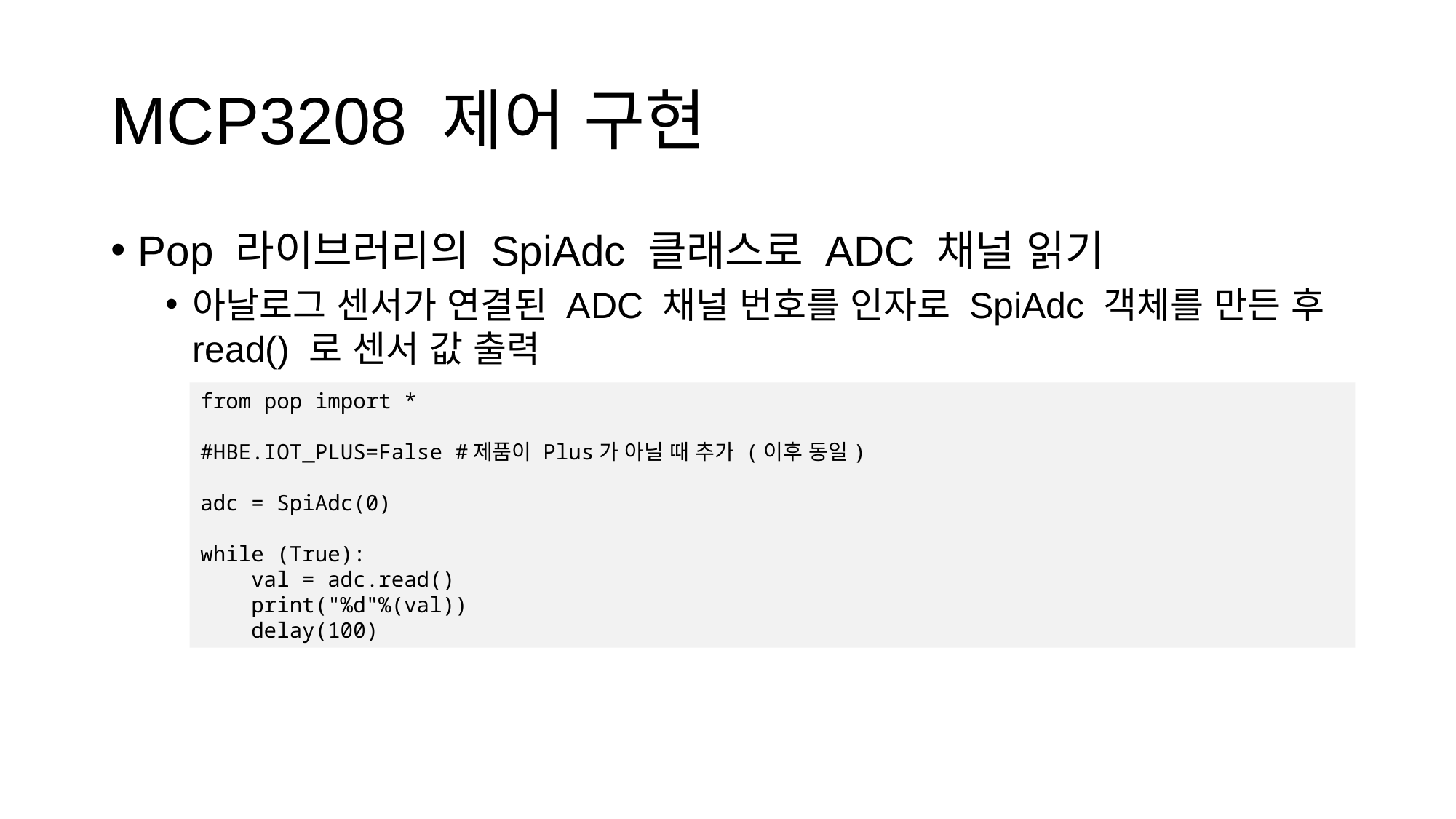

# MCP3208 제어 구현
Pop 라이브러리의 SpiAdc 클래스로 ADC 채널 읽기
아날로그 센서가 연결된 ADC 채널 번호를 인자로 SpiAdc 객체를 만든 후 read() 로 센서 값 출력
from pop import *

#HBE.IOT_PLUS=False #제품이 Plus가 아닐 때 추가 (이후 동일)

adc = SpiAdc(0)

while (True):
    val = adc.read()
    print("%d"%(val))
    delay(100)